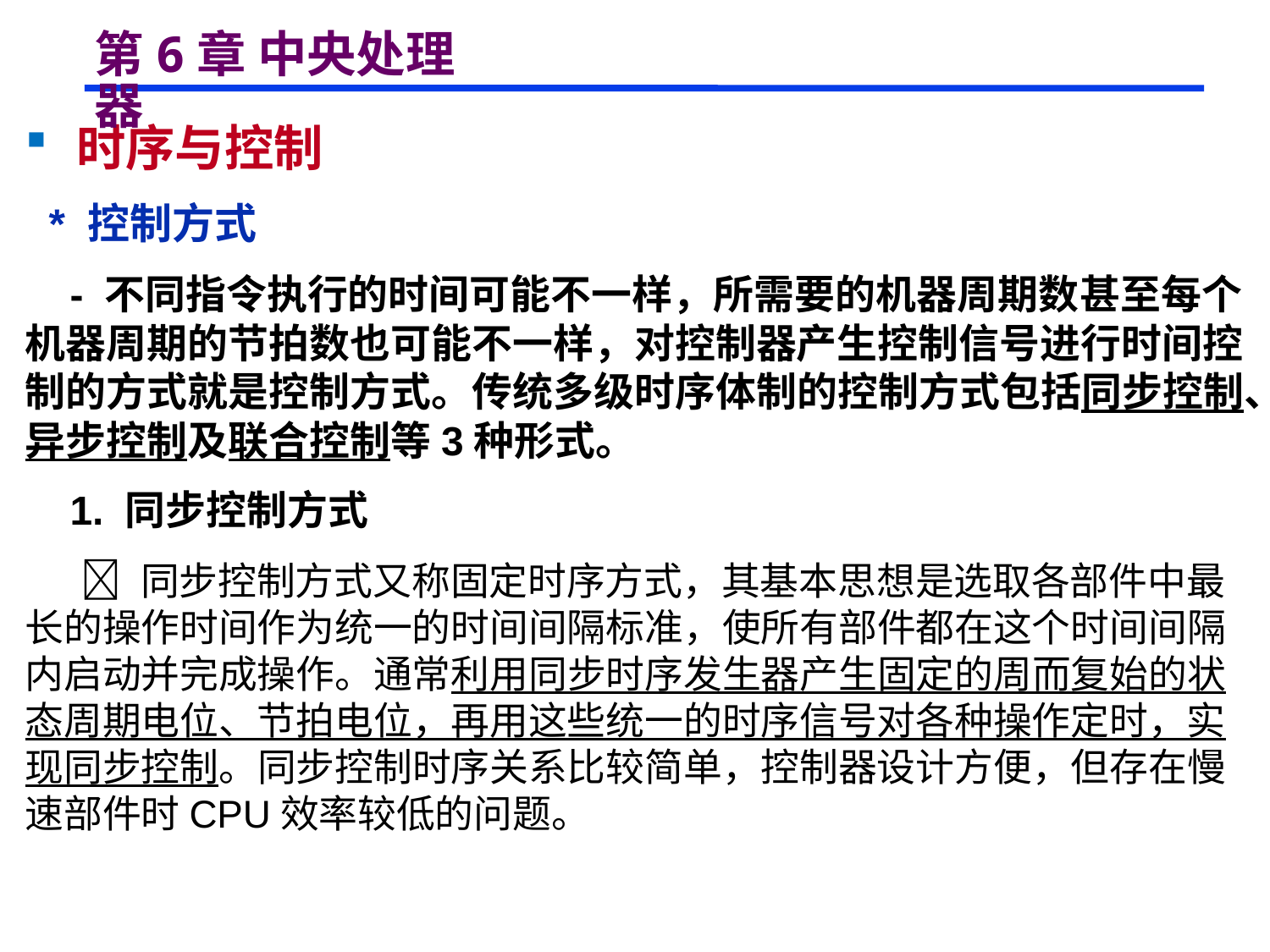

# 第6章 中央处理器
 时序与控制
  * 控制方式
    - 不同指令执行的时间可能不一样，所需要的机器周期数甚至每个机器周期的节拍数也可能不一样，对控制器产生控制信号进行时间控制的方式就是控制方式。传统多级时序体制的控制方式包括同步控制、异步控制及联合控制等3种形式。
    1. 同步控制方式
      • 同步控制方式又称固定时序方式，其基本思想是选取各部件中最长的操作时间作为统一的时间间隔标准，使所有部件都在这个时间间隔内启动并完成操作。通常利用同步时序发生器产生固定的周而复始的状态周期电位、节拍电位，再用这些统一的时序信号对各种操作定时，实现同步控制。同步控制时序关系比较简单，控制器设计方便，但存在慢速部件时CPU效率较低的问题。